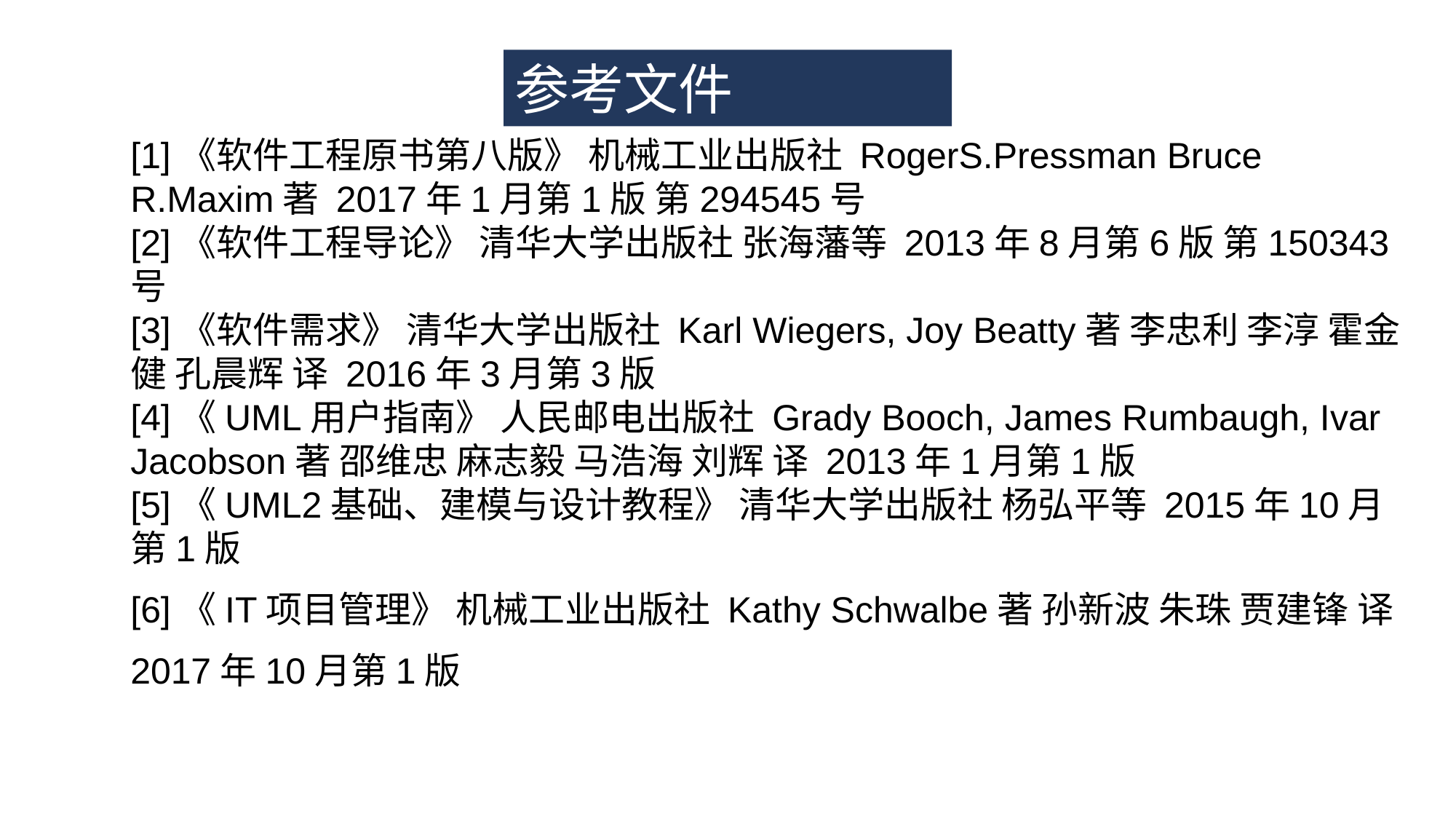

参考文件
[1]《软件工程原书第八版》 机械工业出版社 RogerS.Pressman Bruce R.Maxim著 2017年1月第1版 第294545号[2]《软件工程导论》 清华大学出版社 张海藩等 2013年8月第6版 第150343号[3]《软件需求》 清华大学出版社 Karl Wiegers, Joy Beatty著 李忠利 李淳 霍金健 孔晨辉 译 2016年3月第3版[4]《UML用户指南》 人民邮电出版社 Grady Booch, James Rumbaugh, Ivar Jacobson著 邵维忠 麻志毅 马浩海 刘辉 译 2013年1月第1版[5]《UML2基础、建模与设计教程》 清华大学出版社 杨弘平等 2015年10月第1版[6]《IT项目管理》 机械工业出版社 Kathy Schwalbe著 孙新波 朱珠 贾建锋 译 2017年10月第1版